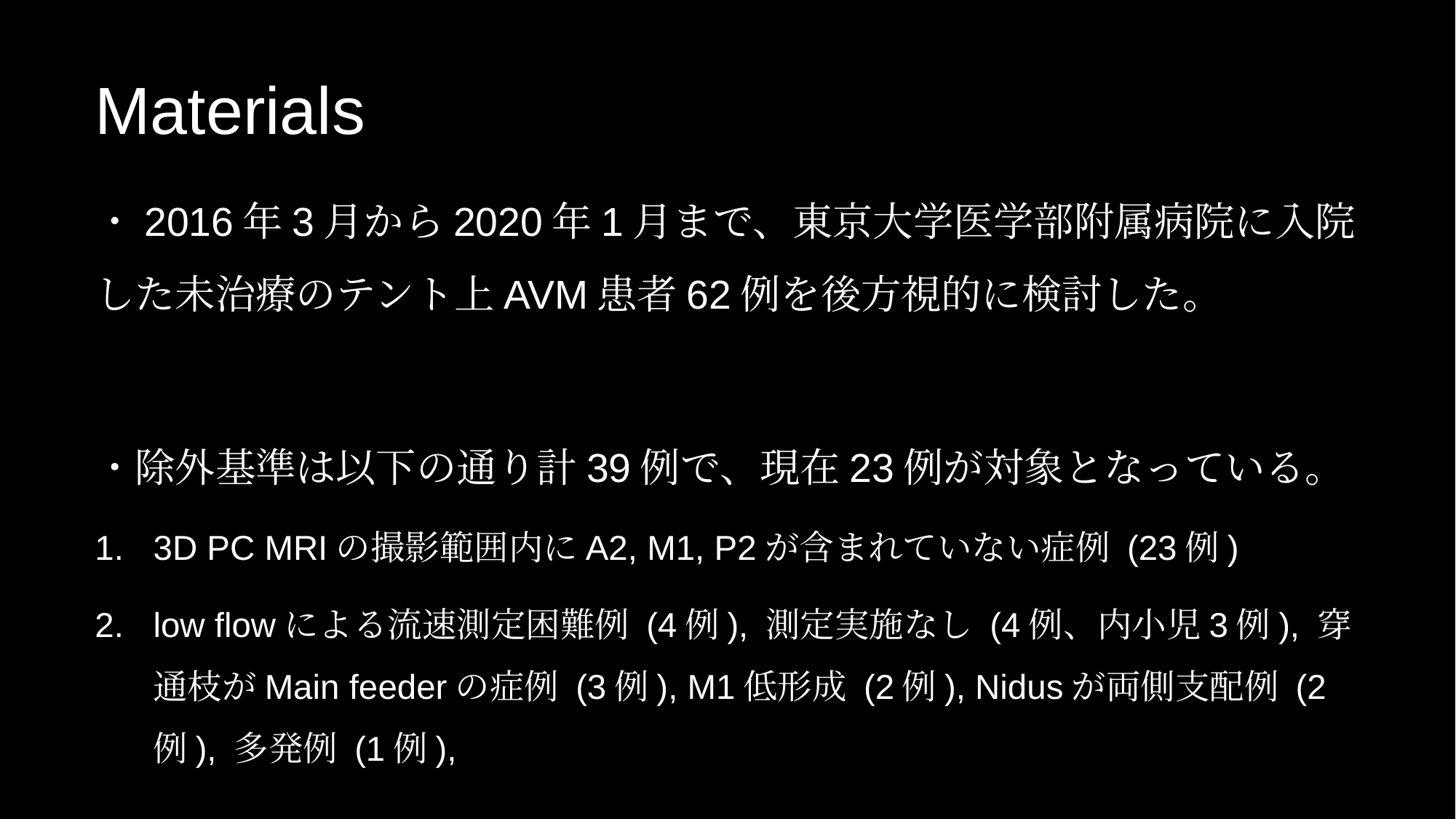

# Materials
・2016年3月から2020年1月まで、東京大学医学部附属病院に入院した未治療のテント上AVM患者62例を後方視的に検討した。

・除外基準は以下の通り計39例で、現在23例が対象となっている。
3D PC MRIの撮影範囲内にA2, M1, P2が含まれていない症例 (23例)
low flowによる流速測定困難例 (4例), 測定実施なし (4例、内小児3例), 穿通枝がMain feederの症例 (3例), M1低形成 (2例), Nidusが両側支配例 (2例), 多発例 (1例),